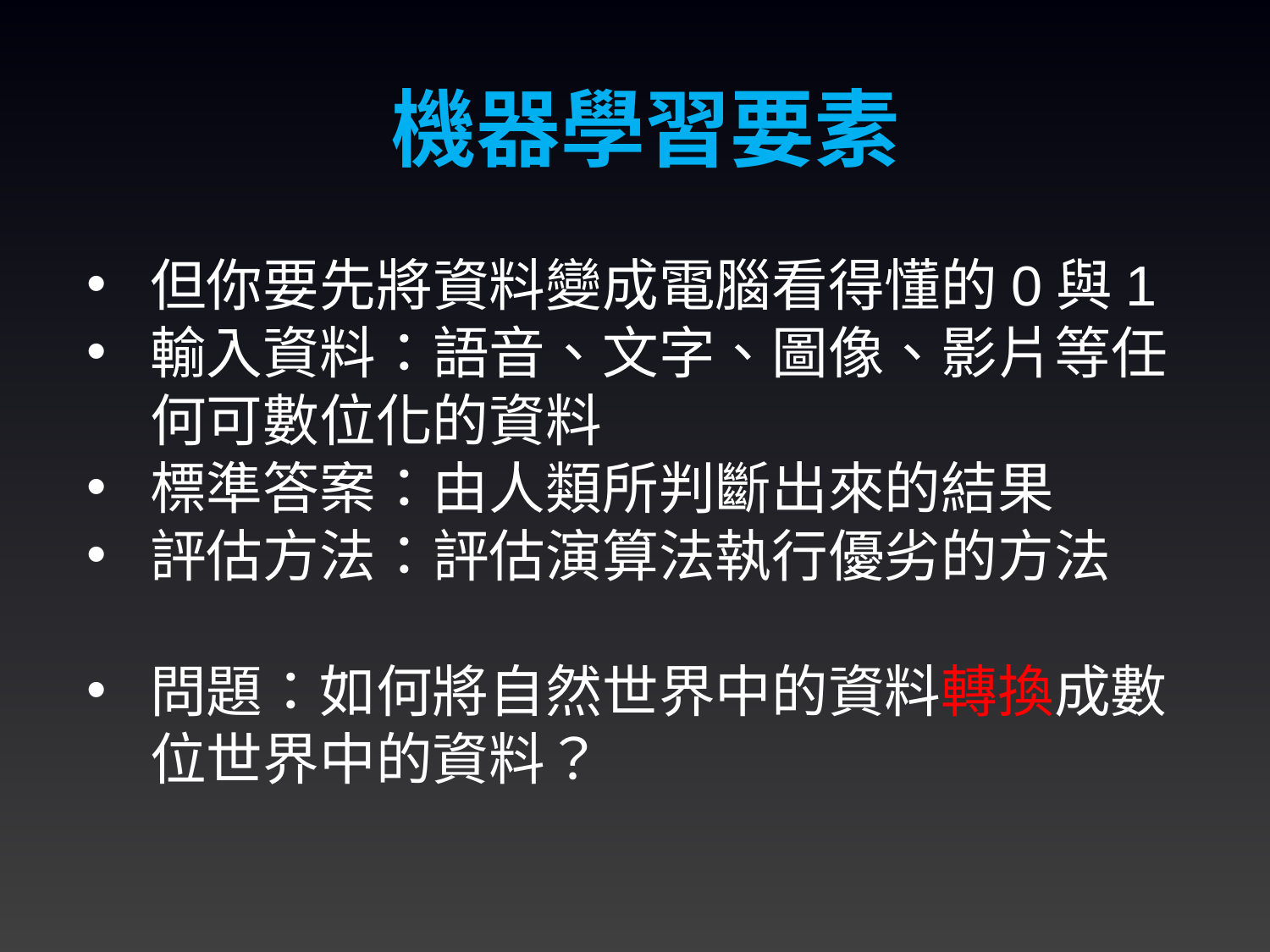

機器學習要素
但你要先將資料變成電腦看得懂的0與1
輸入資料：語音、文字、圖像、影片等任何可數位化的資料
標準答案：由人類所判斷出來的結果
評估方法：評估演算法執行優劣的方法

問題：如何將自然世界中的資料轉換成數位世界中的資料？